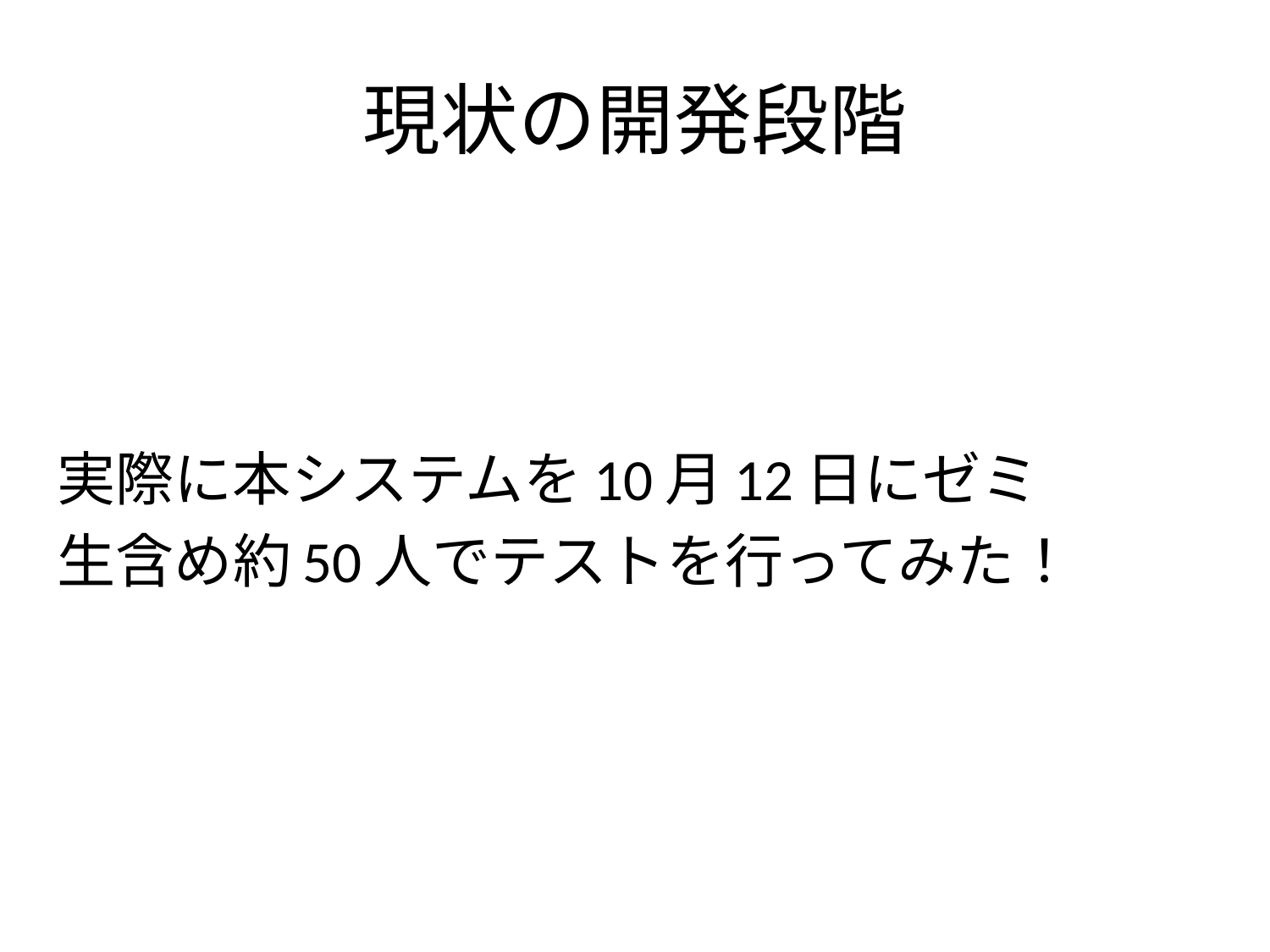

# 現状の開発段階
実際に本システムを10月12日にゼミ
生含め約50人でテストを行ってみた！